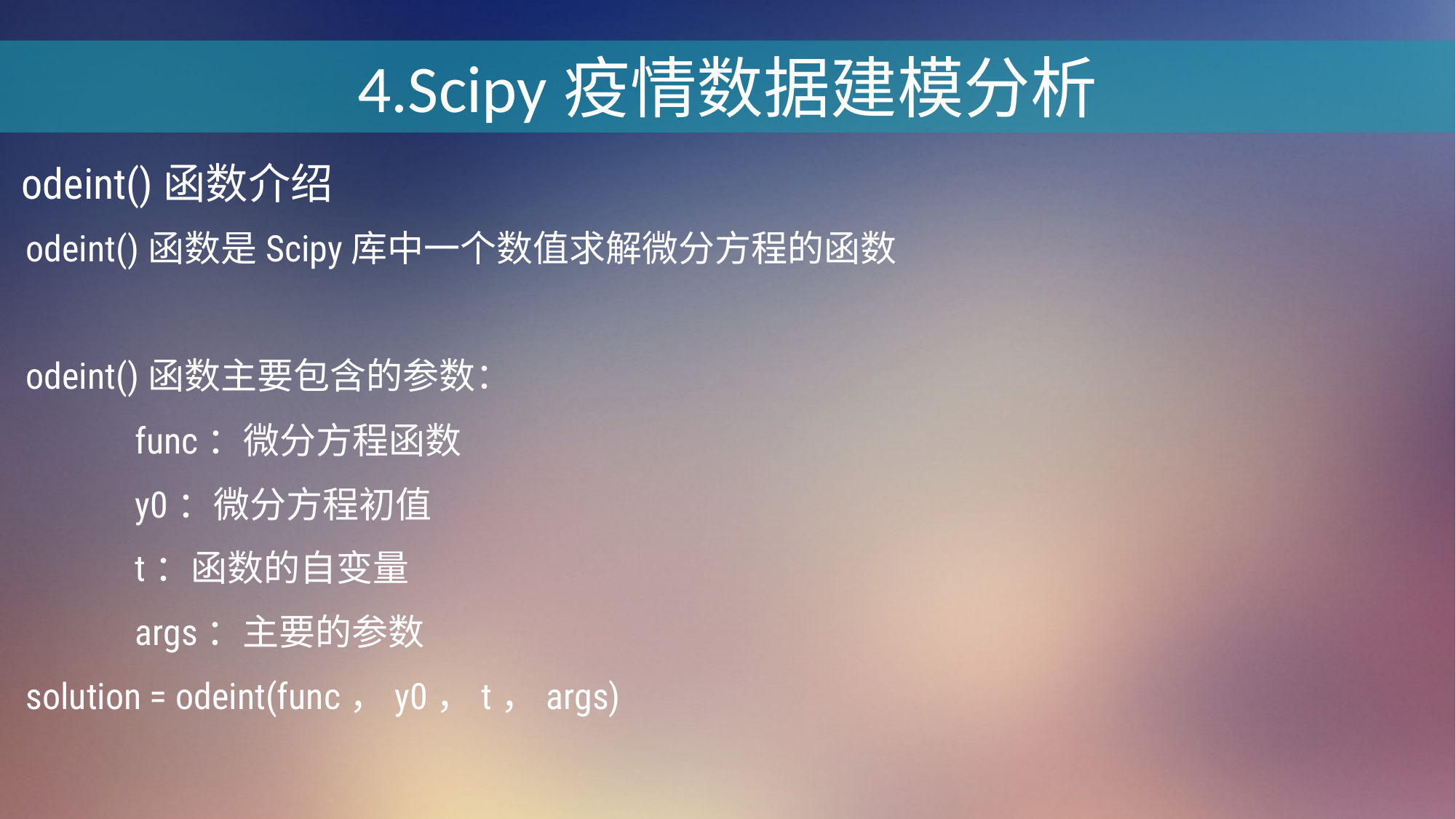

4.Scipy疫情数据建模分析

odeint()函数介绍

odeint()函数是Scipy库中一个数值求解微分方程的函数

odeint()函数主要包含的参数：
	func：微分方程函数
	y0：微分方程初值
	t：函数的自变量
	args：主要的参数
solution = odeint(func，y0，t，args)